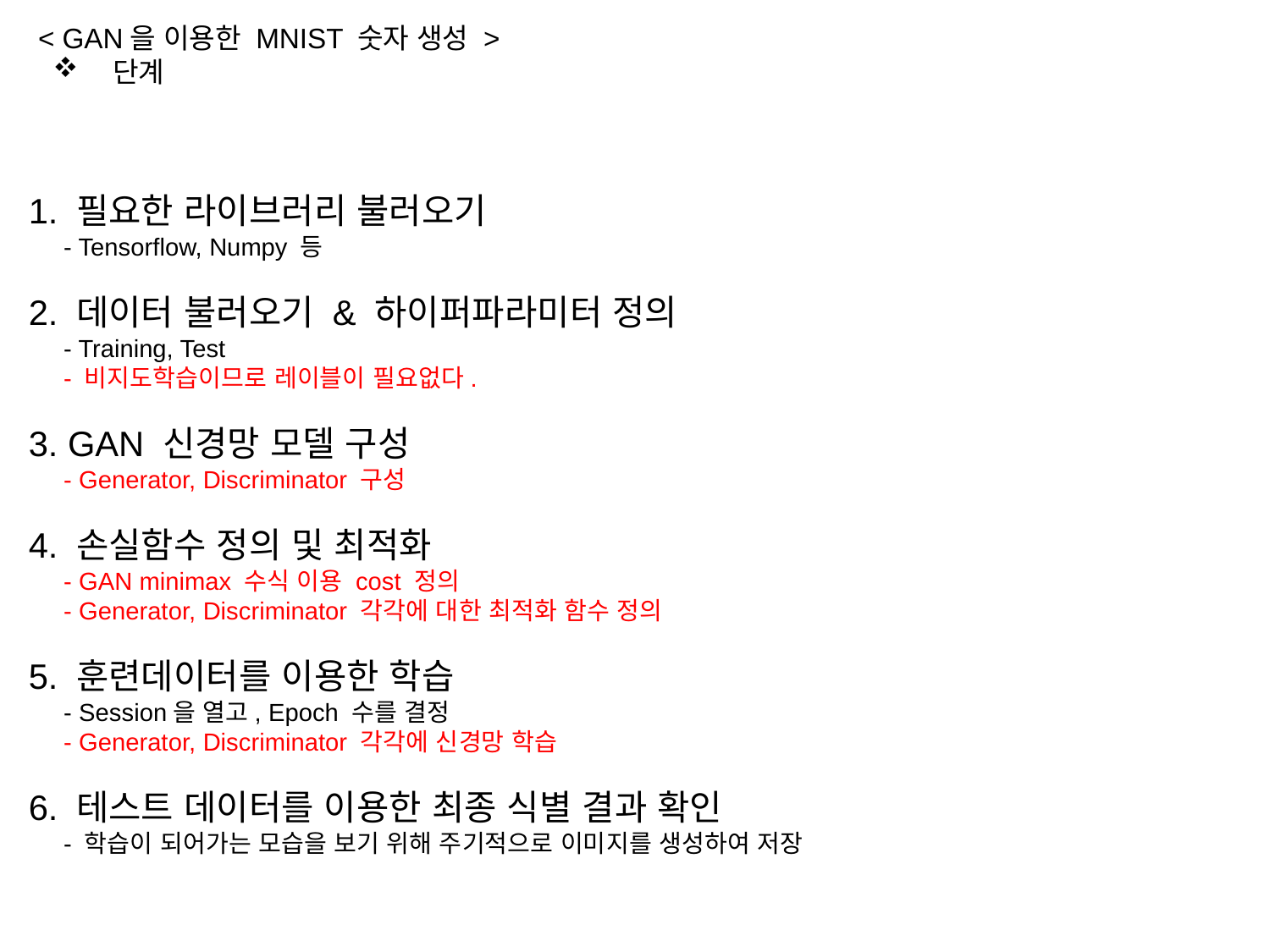

< GAN을 이용한 MNIST 숫자 생성 >
 단계

1. 필요한 라이브러리 불러오기
     - Tensorflow, Numpy 등

2. 데이터 불러오기 & 하이퍼파라미터 정의
     - Training, Test
     - 비지도학습이므로 레이블이 필요없다.

3. GAN 신경망 모델 구성
     - Generator, Discriminator 구성

4. 손실함수 정의 및 최적화
     - GAN minimax 수식 이용 cost 정의
     - Generator, Discriminator 각각에 대한 최적화 함수 정의

5. 훈련데이터를 이용한 학습
     - Session을 열고, Epoch 수를 결정
     - Generator, Discriminator 각각에 신경망 학습

6. 테스트 데이터를 이용한 최종 식별 결과 확인
     - 학습이 되어가는 모습을 보기 위해 주기적으로 이미지를 생성하여 저장